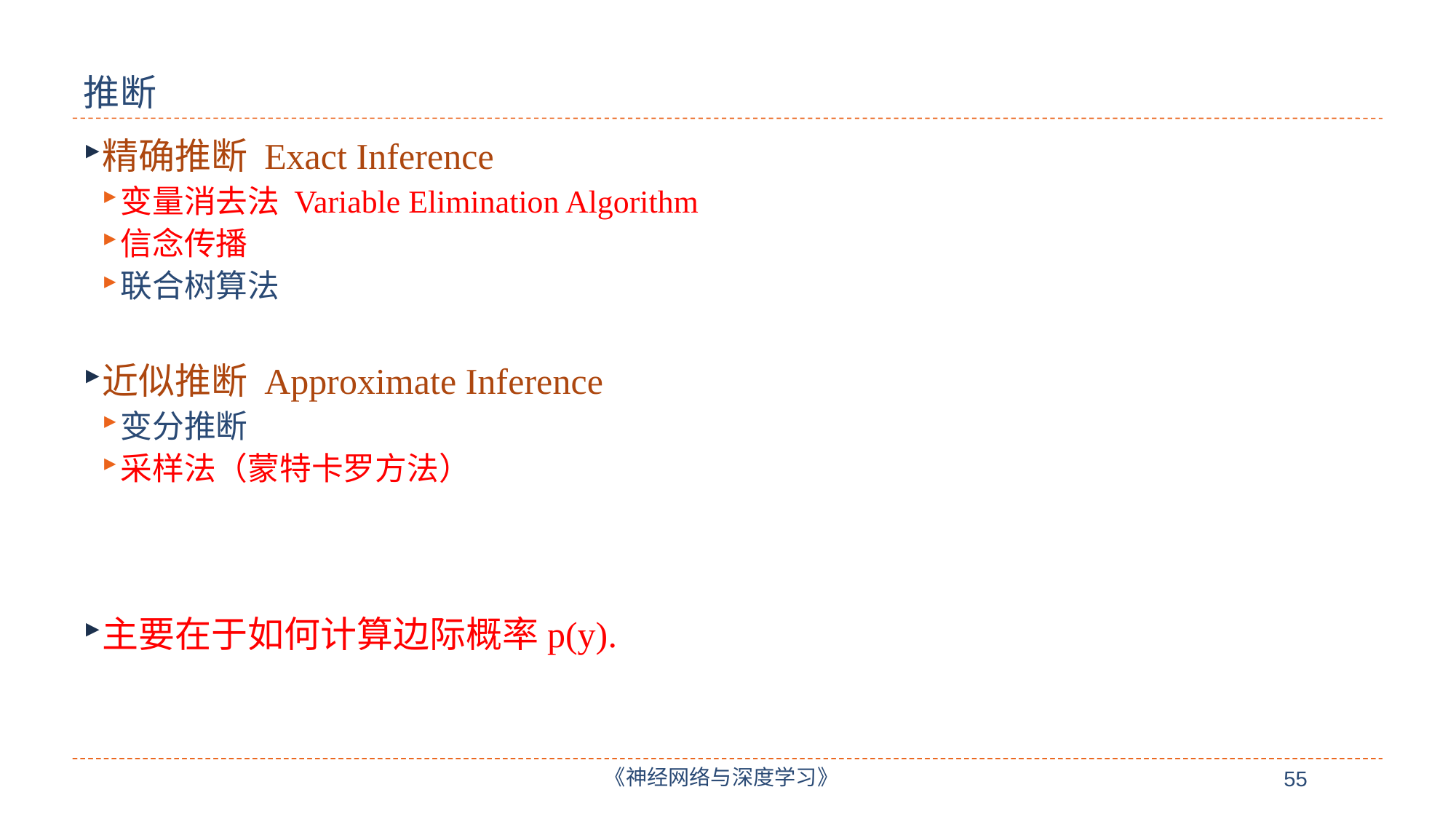

# 推断
精确推断 Exact Inference
变量消去法 Variable Elimination Algorithm
信念传播
联合树算法

近似推断 Approximate Inference
变分推断
采样法（蒙特卡罗方法）

主要在于如何计算边际概率p(y).